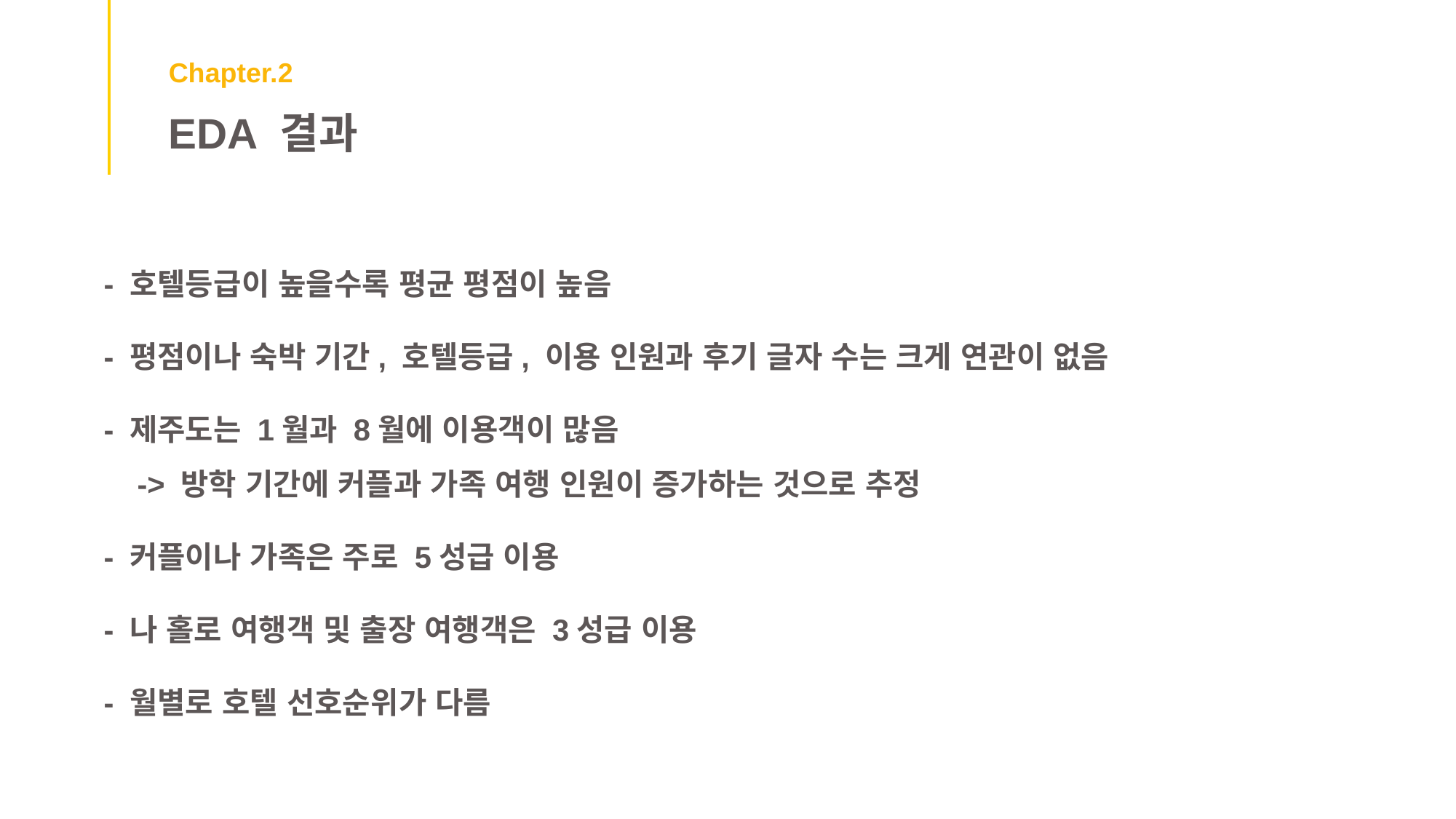

Chapter.2
EDA 결과
- 호텔등급이 높을수록 평균 평점이 높음

- 평점이나 숙박 기간, 호텔등급, 이용 인원과 후기 글자 수는 크게 연관이 없음

- 제주도는 1월과 8월에 이용객이 많음

    -> 방학 기간에 커플과 가족 여행 인원이 증가하는 것으로 추정

- 커플이나 가족은 주로 5성급 이용

- 나 홀로 여행객 및 출장 여행객은 3성급 이용

- 월별로 호텔 선호순위가 다름